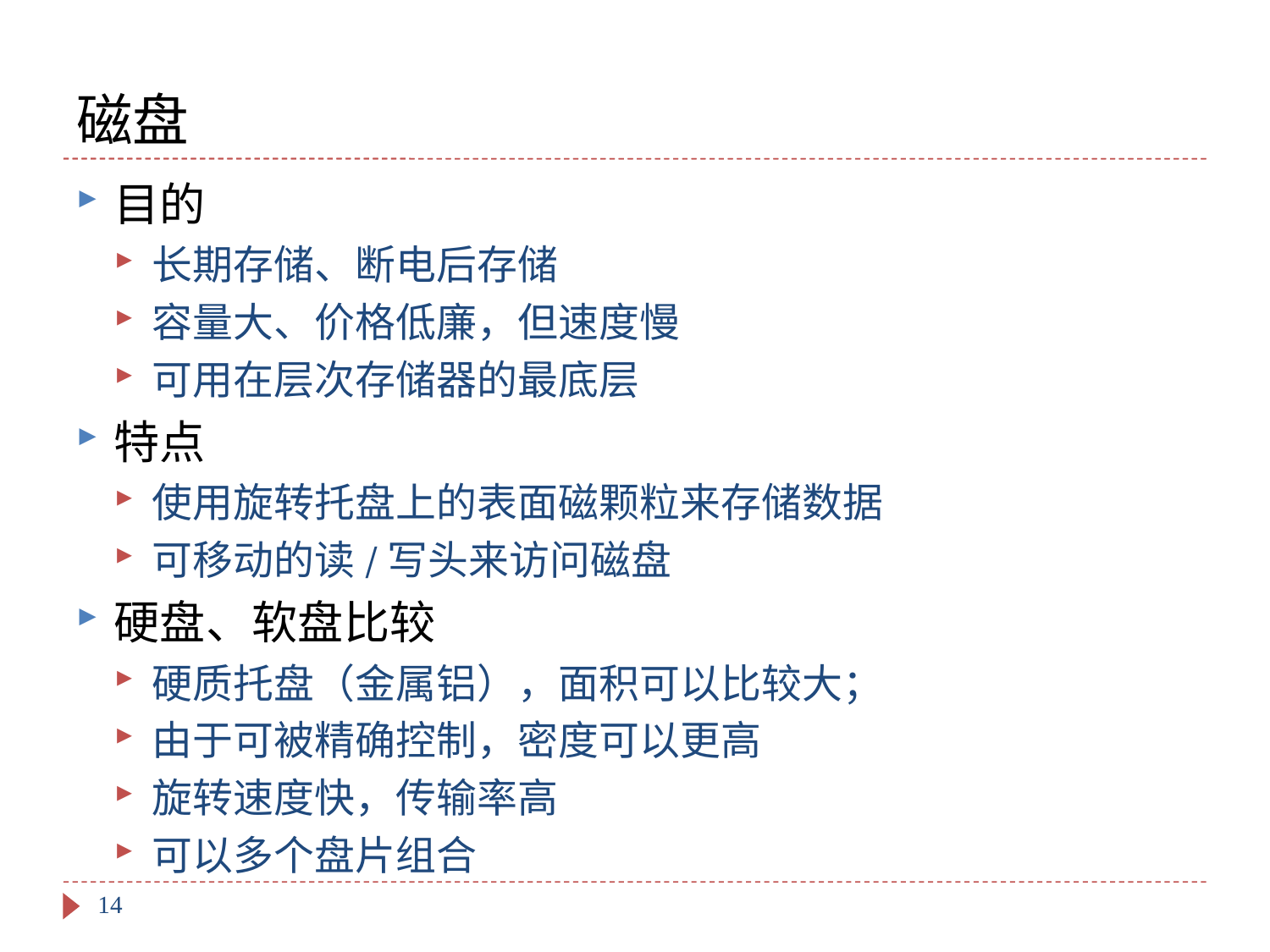

# 磁盘
目的
长期存储、断电后存储
容量大、价格低廉，但速度慢
可用在层次存储器的最底层
特点
使用旋转托盘上的表面磁颗粒来存储数据
可移动的读/写头来访问磁盘
硬盘、软盘比较
硬质托盘（金属铝），面积可以比较大；
由于可被精确控制，密度可以更高
旋转速度快，传输率高
可以多个盘片组合

14